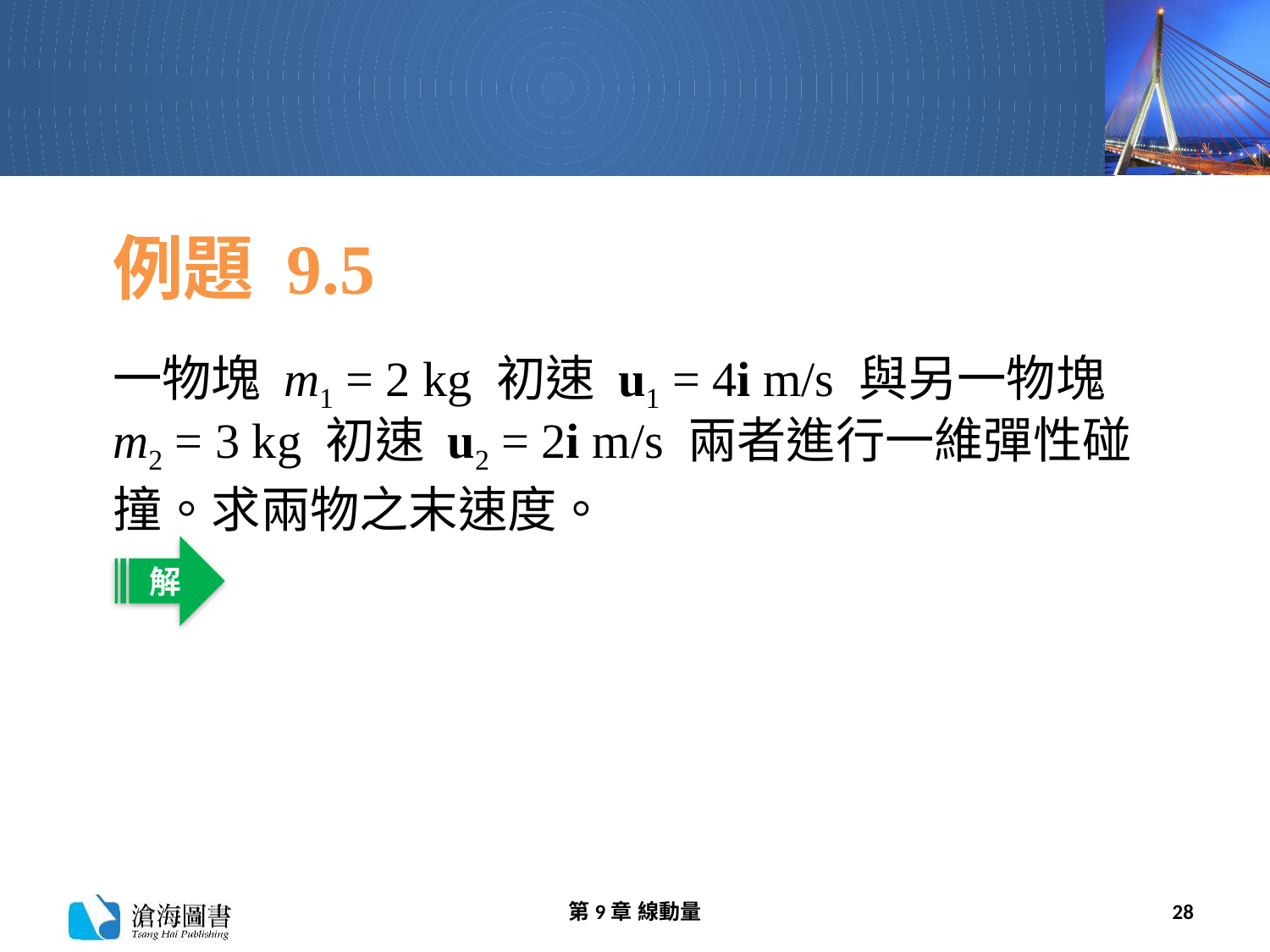

# 例題 9.5
一物塊 m1 = 2 kg 初速 u1 = 4i m/s 與另一物塊 m2 = 3 kg 初速 u2 = 2i m/s 兩者進行一維彈性碰撞。求兩物之末速度。

解
第9章 線動量
28